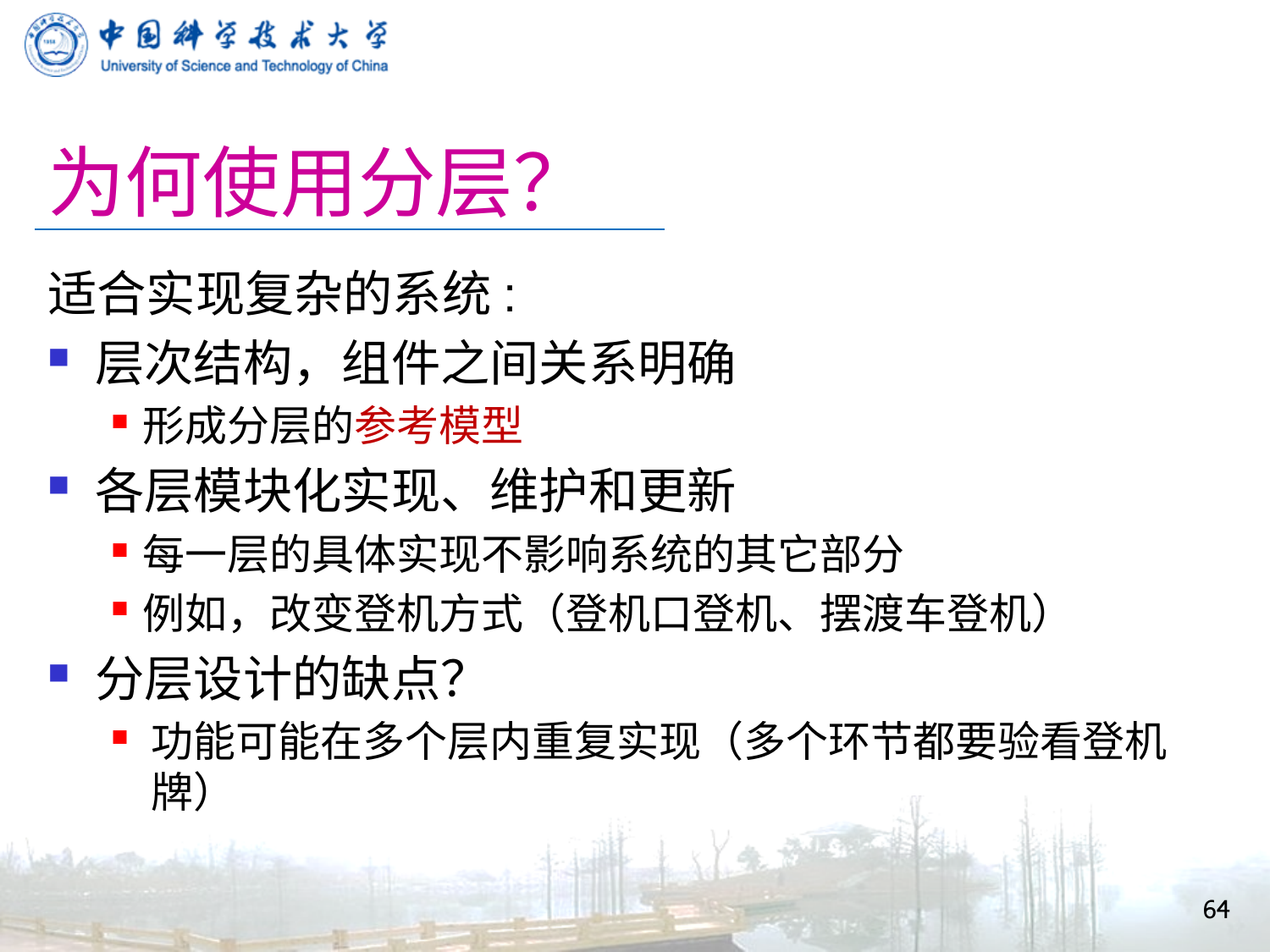

# 为何使用分层？
适合实现复杂的系统:
层次结构，组件之间关系明确
形成分层的参考模型
各层模块化实现、维护和更新
每一层的具体实现不影响系统的其它部分
例如，改变登机方式（登机口登机、摆渡车登机）
分层设计的缺点？
功能可能在多个层内重复实现（多个环节都要验看登机牌）
64